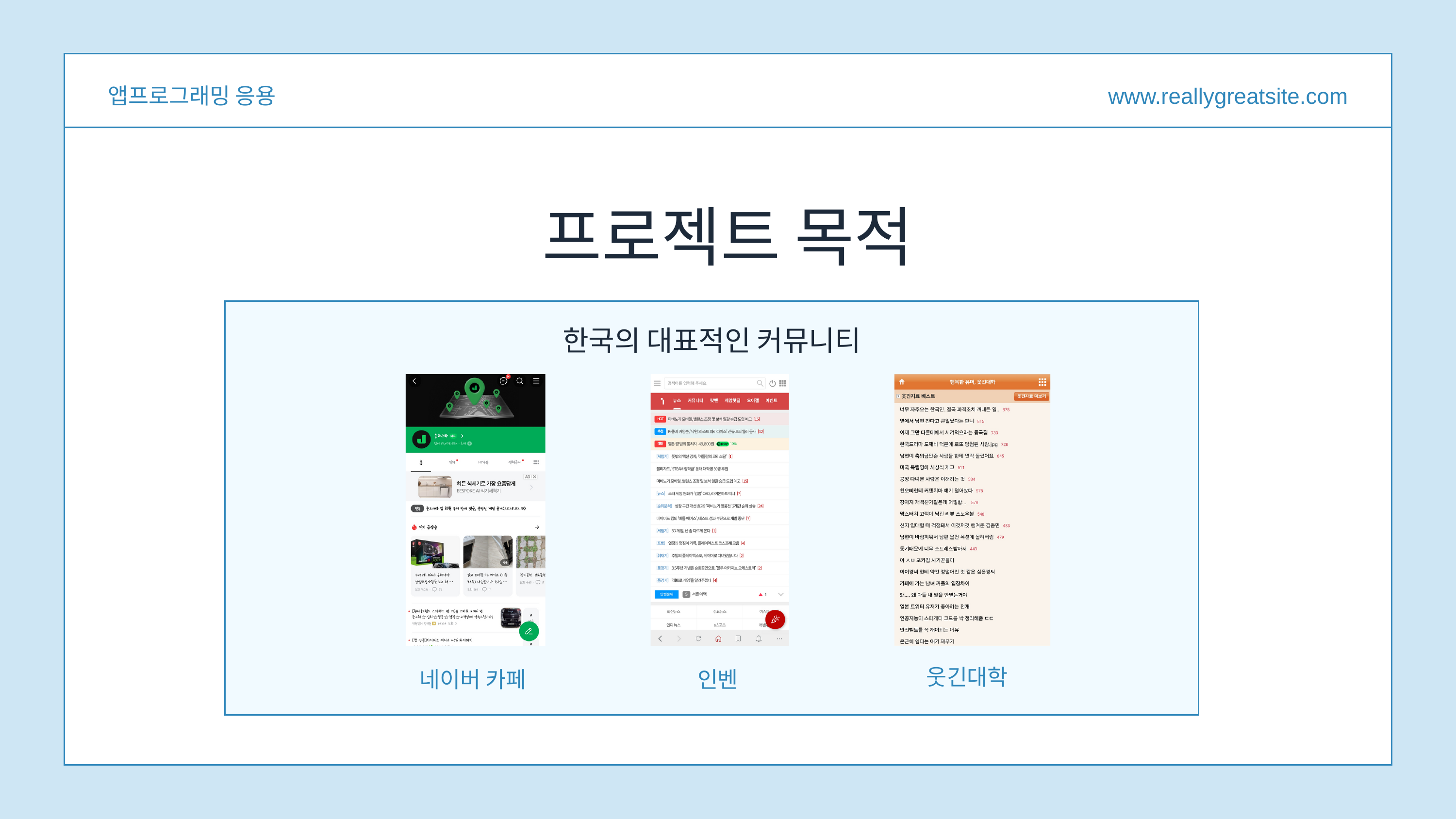

앱프로그래밍 응용
www.reallygreatsite.com

프로젝트 목적

한국의 대표적인 커뮤니티

웃긴대학
네이버 카페
인벤